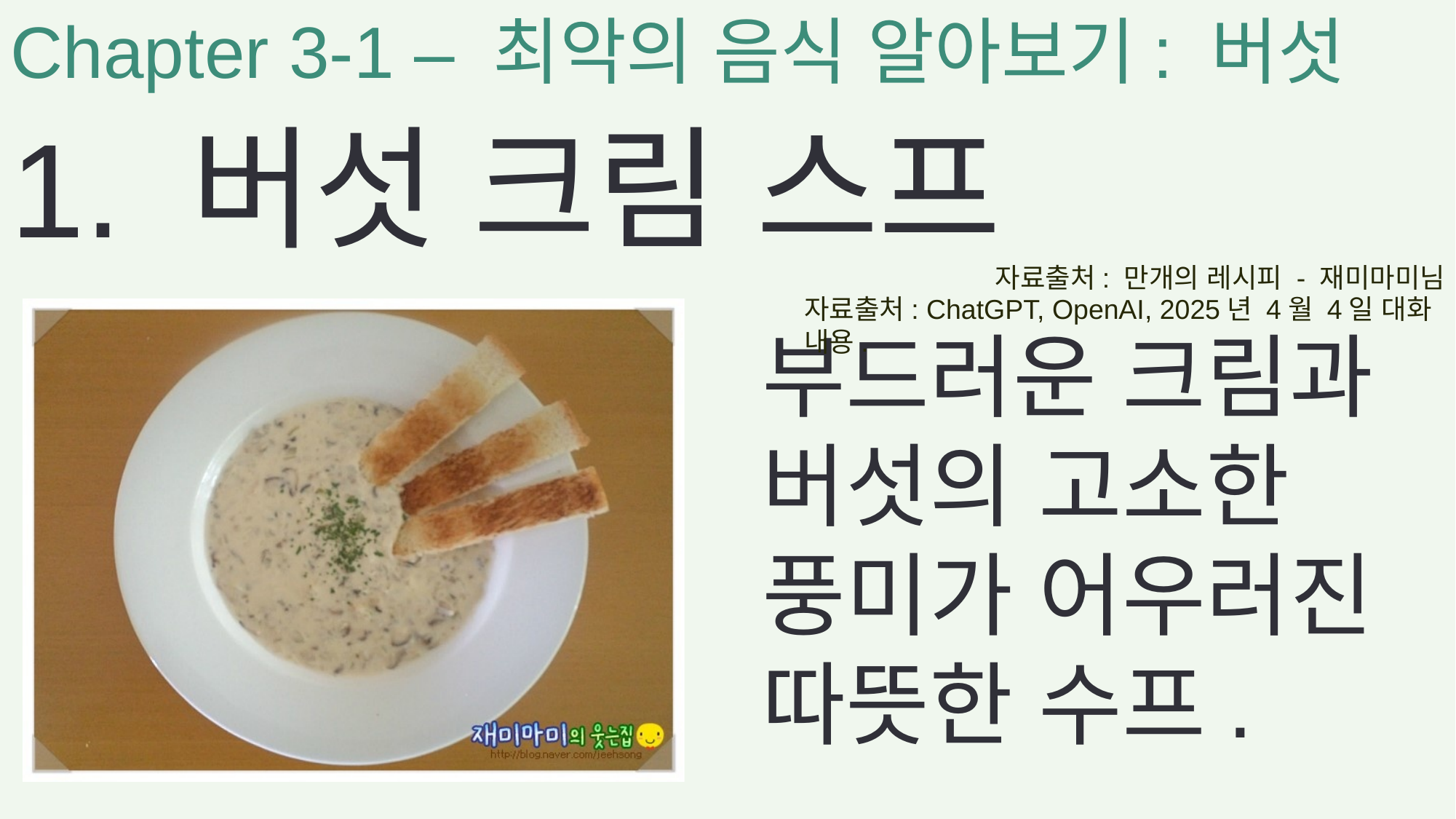

Chapter 3-1 – 최악의 음식 알아보기: 버섯
1. 버섯 크림 스프
자료출처: 만개의 레시피 - 재미마미님
자료출처: ChatGPT, OpenAI, 2025년 4월 4일 대화 내용.

부드러운 크림과
버섯의 고소한
풍미가 어우러진
따뜻한 수프.